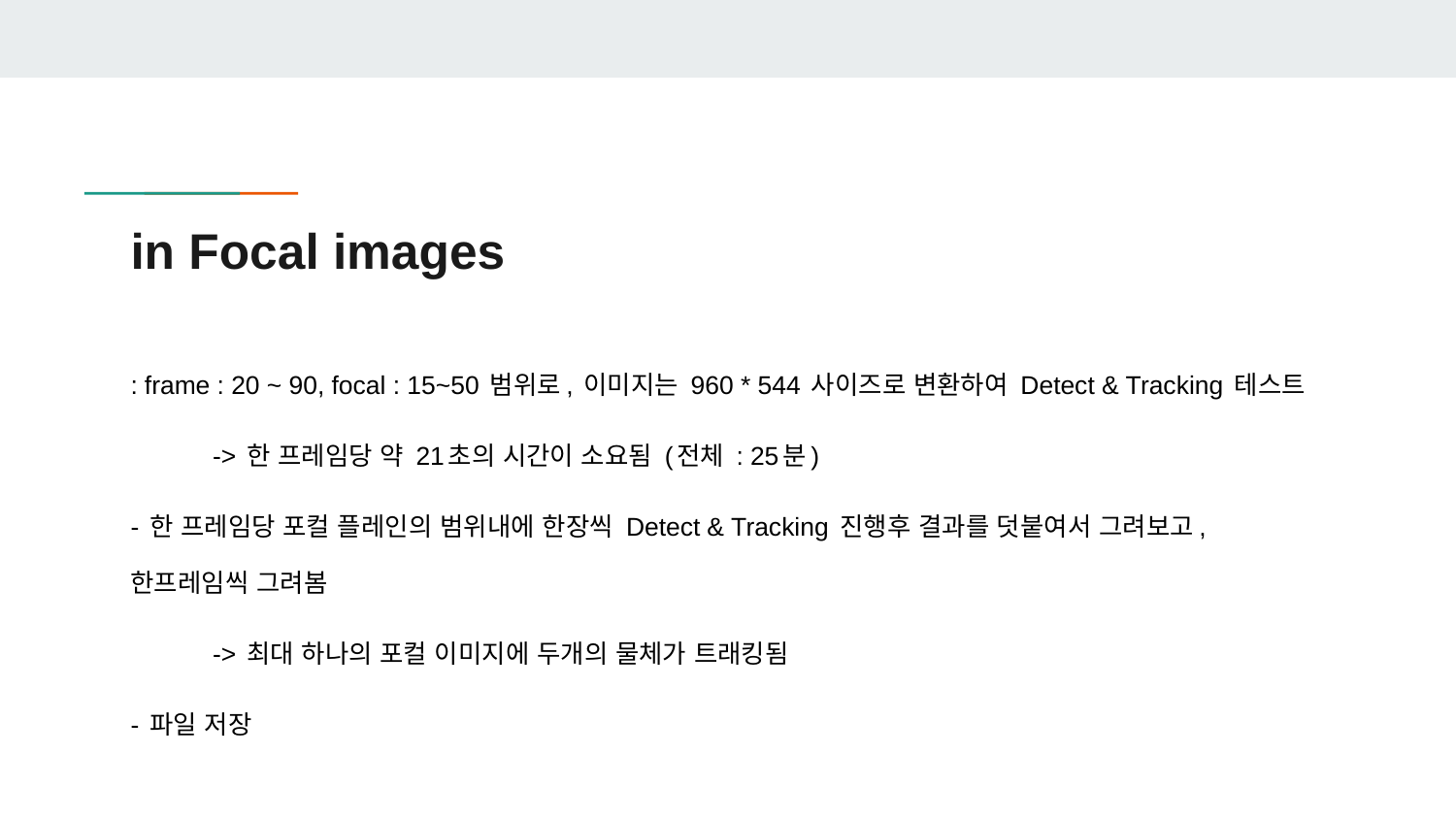

# in Focal images
: frame : 20 ~ 90, focal : 15~50 범위로, 이미지는 960 * 544 사이즈로 변환하여 Detect & Tracking 테스트
-> 한 프레임당 약 21초의 시간이 소요됨 (전체 : 25분)
- 한 프레임당 포컬 플레인의 범위내에 한장씩 Detect & Tracking 진행후 결과를 덧붙여서 그려보고, 한프레임씩 그려봄
-> 최대 하나의 포컬 이미지에 두개의 물체가 트래킹됨
- 파일 저장